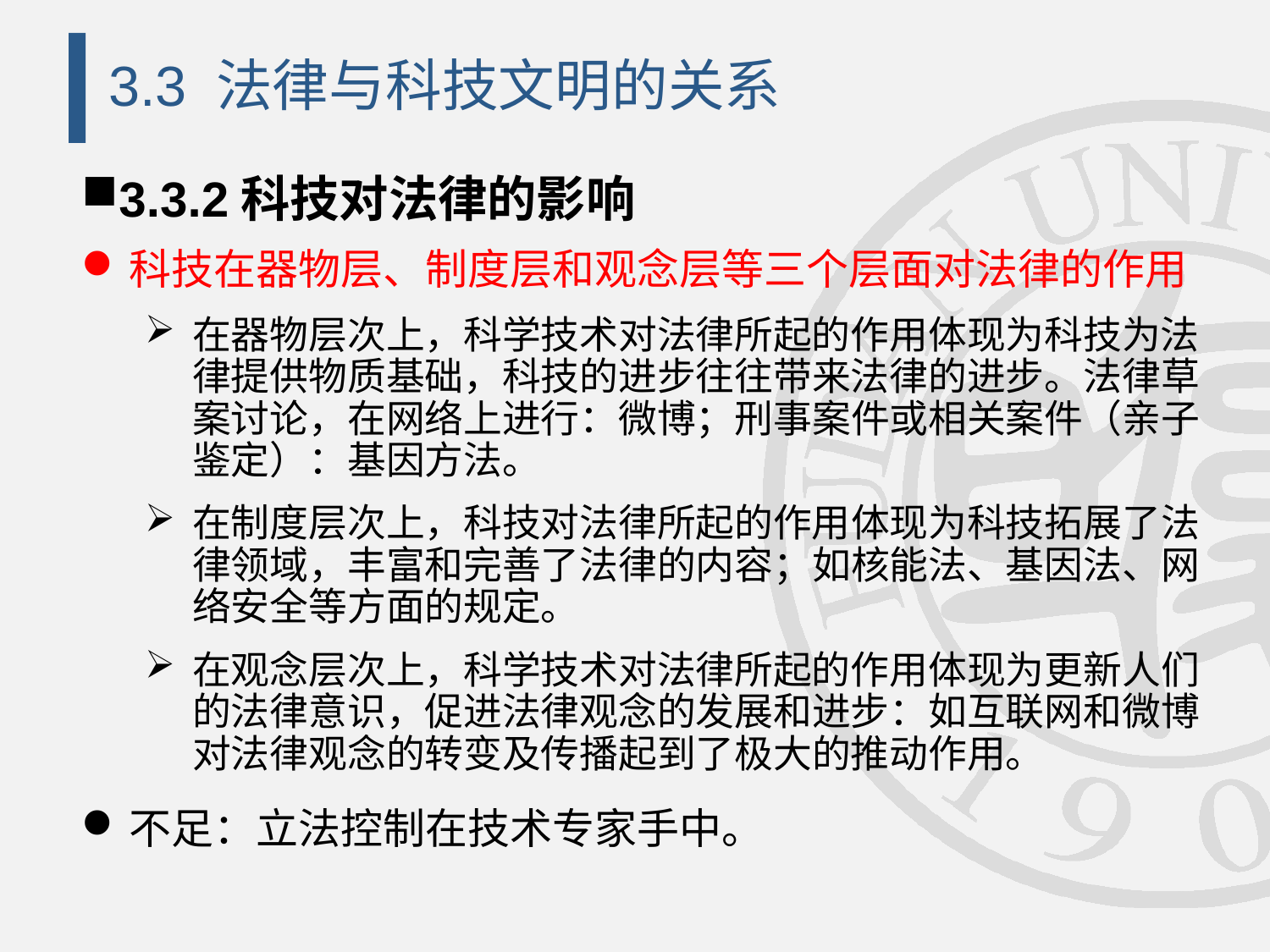

# 3.3 法律与科技文明的关系
3.3.2科技对法律的影响
科技在器物层、制度层和观念层等三个层面对法律的作用
在器物层次上，科学技术对法律所起的作用体现为科技为法律提供物质基础，科技的进步往往带来法律的进步。法律草案讨论，在网络上进行：微博；刑事案件或相关案件（亲子鉴定）：基因方法。
在制度层次上，科技对法律所起的作用体现为科技拓展了法律领域，丰富和完善了法律的内容；如核能法、基因法、网络安全等方面的规定。
在观念层次上，科学技术对法律所起的作用体现为更新人们的法律意识，促进法律观念的发展和进步：如互联网和微博对法律观念的转变及传播起到了极大的推动作用。
不足：立法控制在技术专家手中。